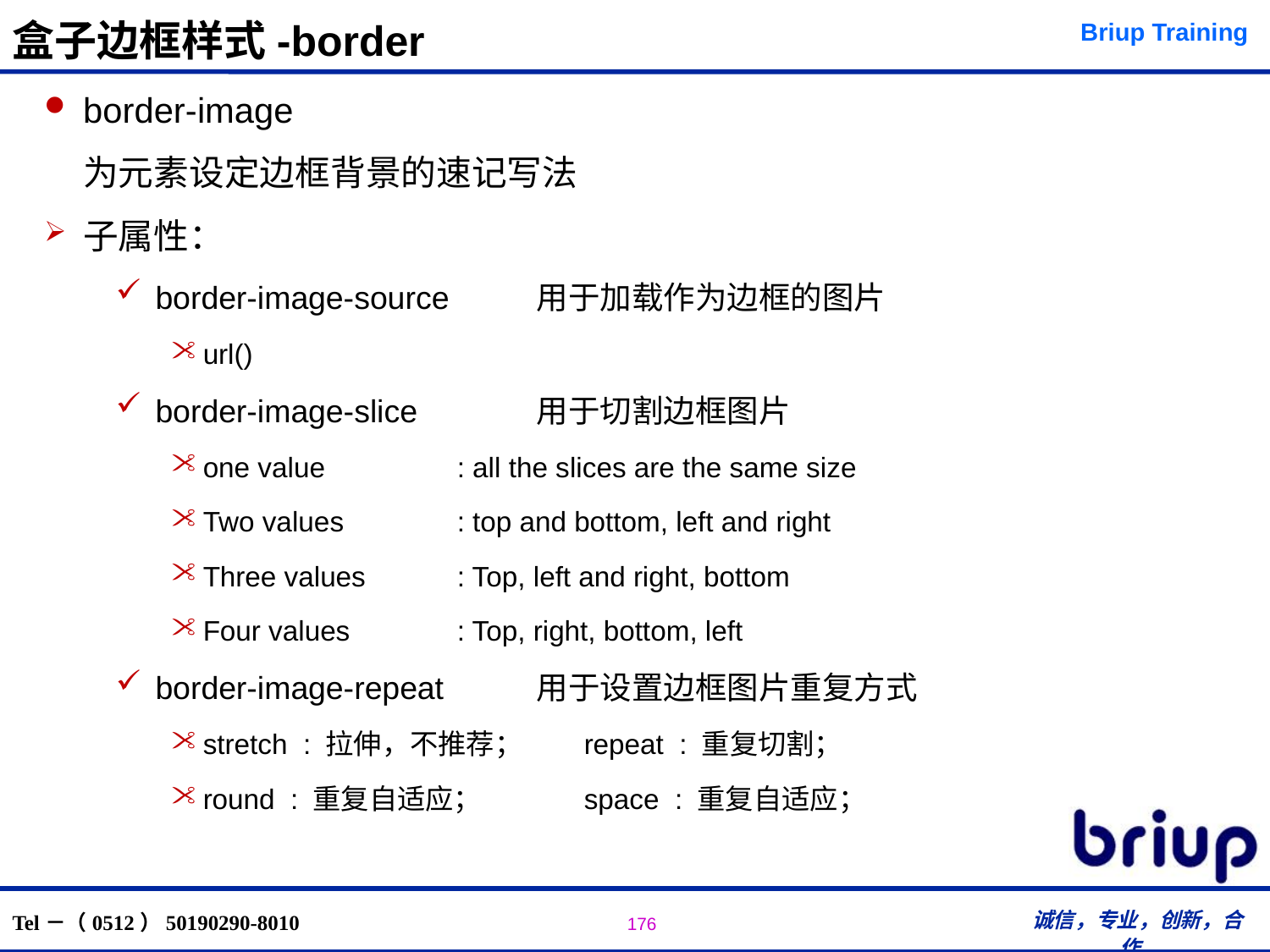

# 盒子边框样式-border
border-image
	为元素设定边框背景的速记写法
子属性：
border-image-source	用于加载作为边框的图片
url()
border-image-slice	用于切割边框图片
one value 	: all the slices are the same size
Two values	: top and bottom, left and right
Three values	: Top, left and right, bottom
Four values	: Top, right, bottom, left
border-image-repeat	用于设置边框图片重复方式
stretch  : 拉伸，不推荐；	repeat  : 重复切割；
round  : 重复自适应；	space  : 重复自适应；